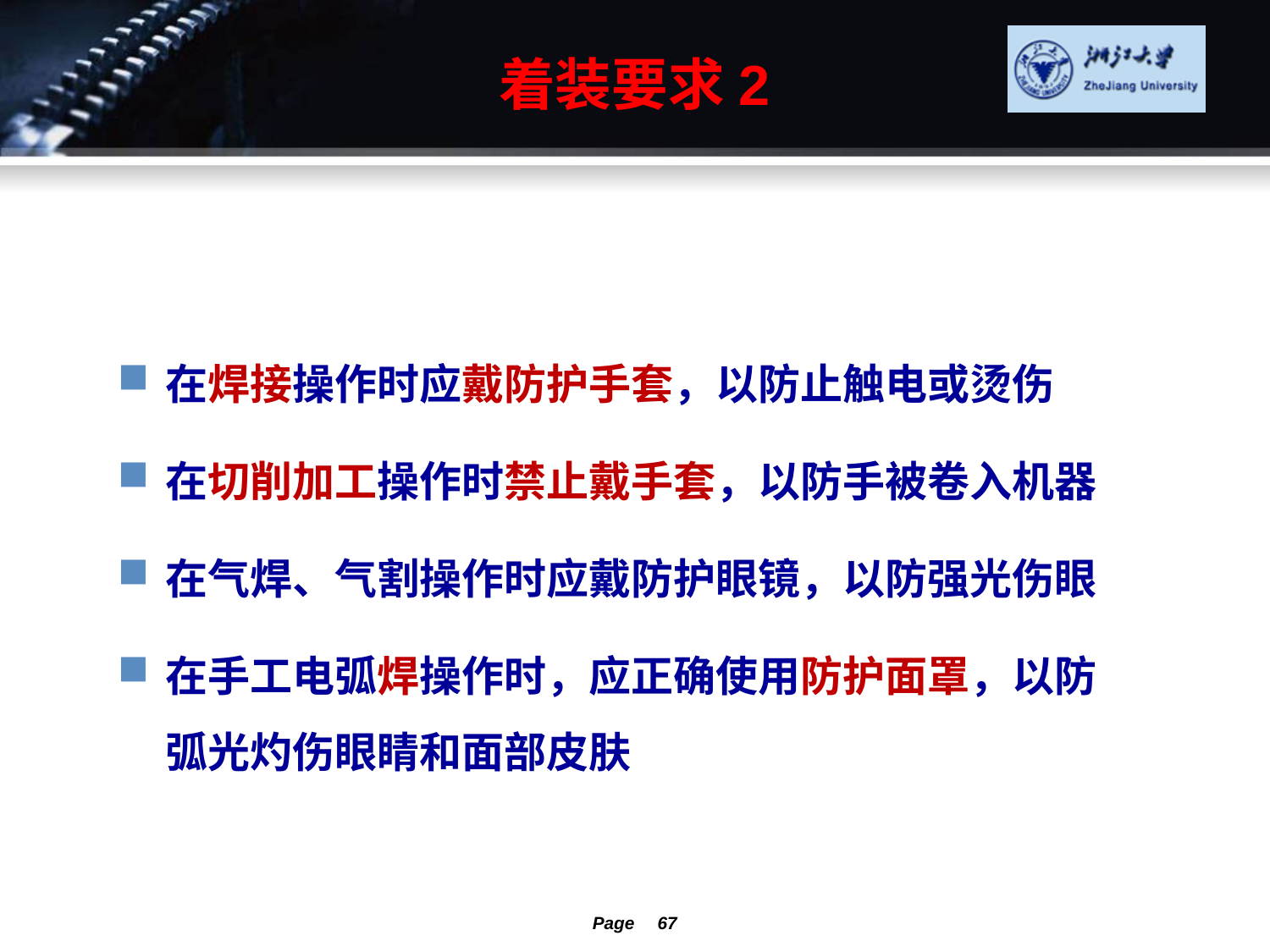

# 着装要求2
在焊接操作时应戴防护手套，以防止触电或烫伤
在切削加工操作时禁止戴手套，以防手被卷入机器
在气焊、气割操作时应戴防护眼镜，以防强光伤眼
在手工电弧焊操作时，应正确使用防护面罩，以防弧光灼伤眼睛和面部皮肤